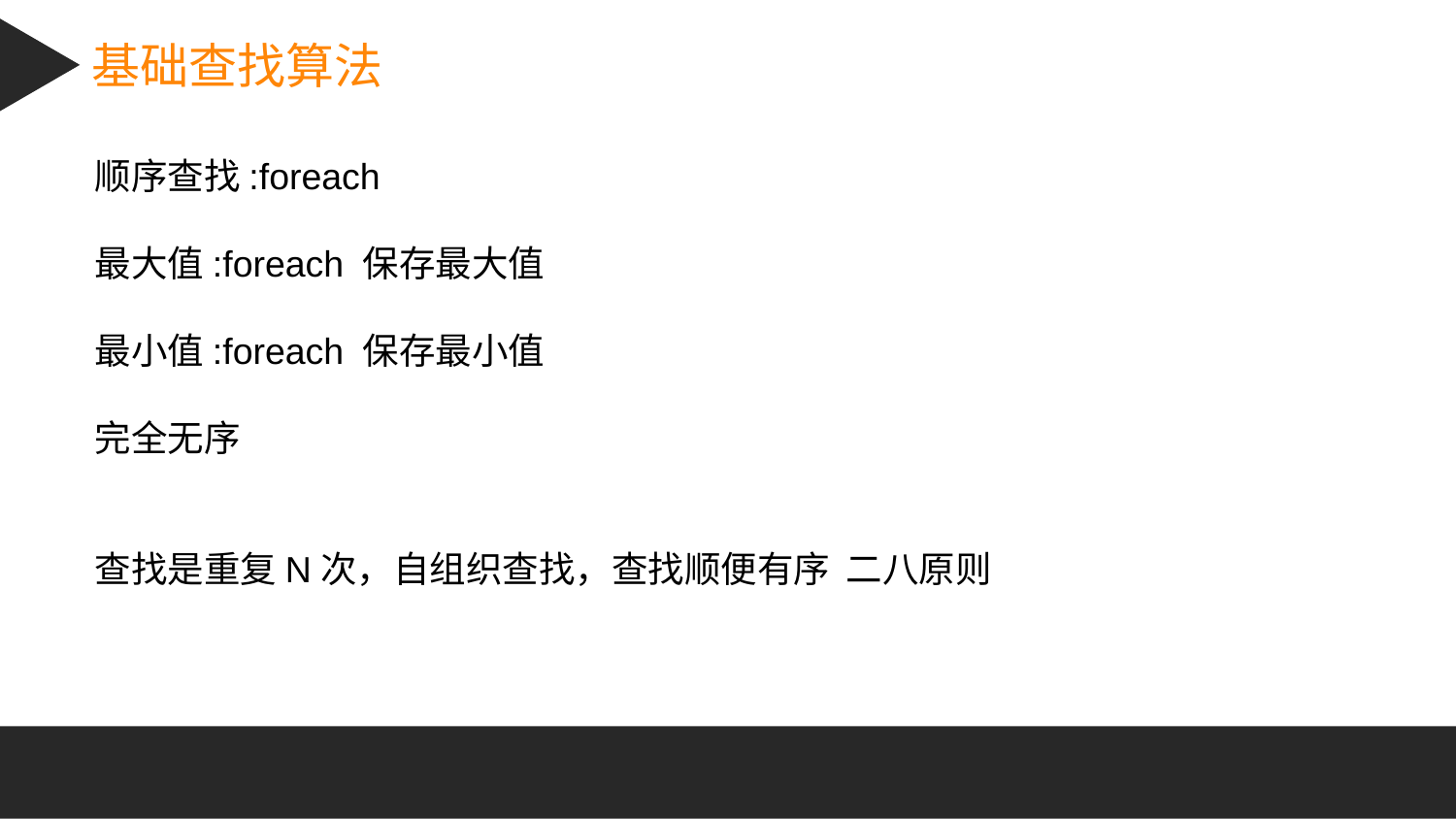

基础查找算法
顺序查找:foreach

最大值:foreach 保存最大值

最小值:foreach 保存最小值

完全无序

查找是重复N次，自组织查找，查找顺便有序  二八原则